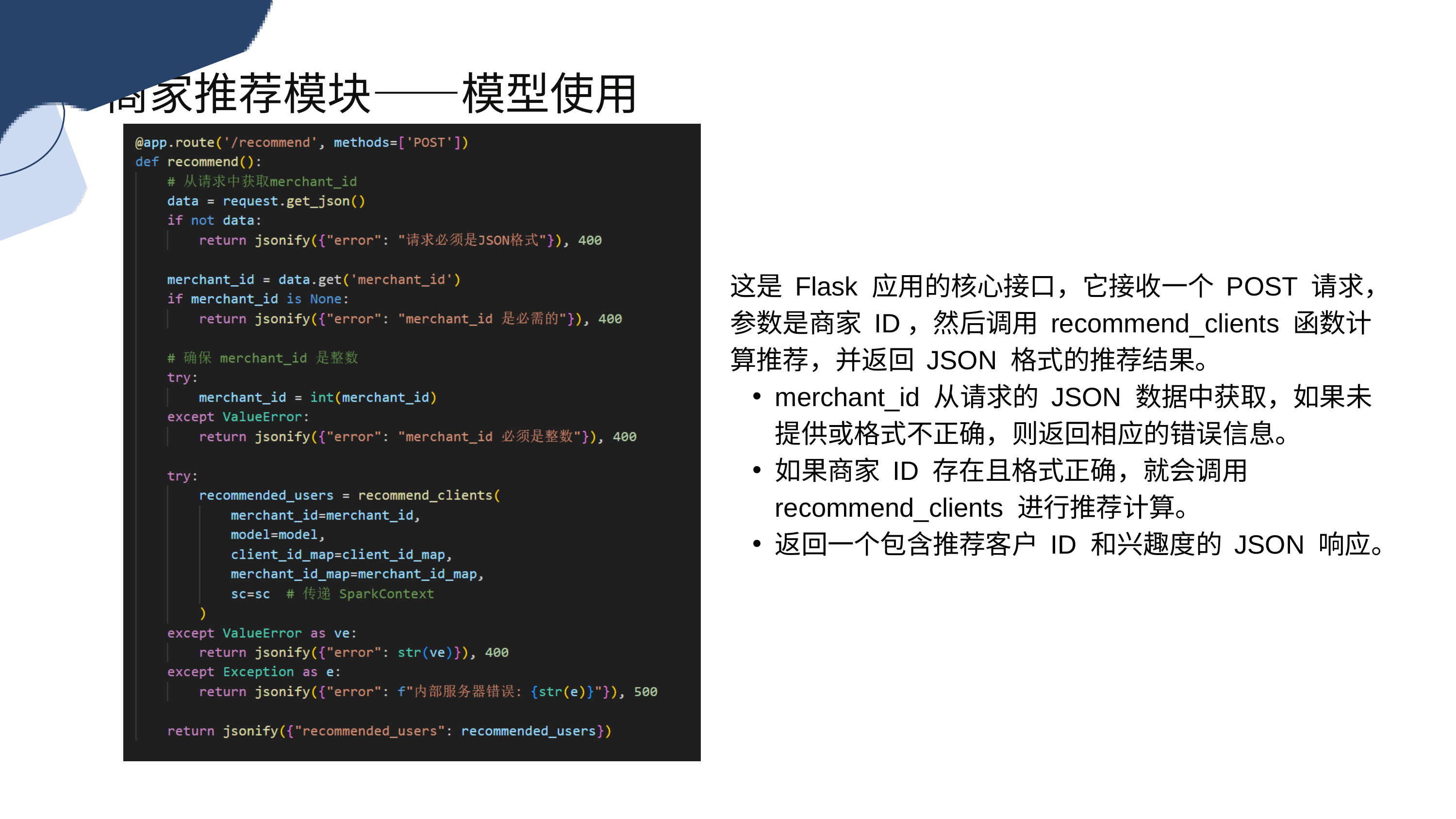

商家推荐模块——模型使用

这是 Flask 应用的核心接口，它接收一个 POST 请求，参数是商家 ID，然后调用 recommend_clients 函数计算推荐，并返回 JSON 格式的推荐结果。
merchant_id 从请求的 JSON 数据中获取，如果未提供或格式不正确，则返回相应的错误信息。
如果商家 ID 存在且格式正确，就会调用 recommend_clients 进行推荐计算。
返回一个包含推荐客户 ID 和兴趣度的 JSON 响应。